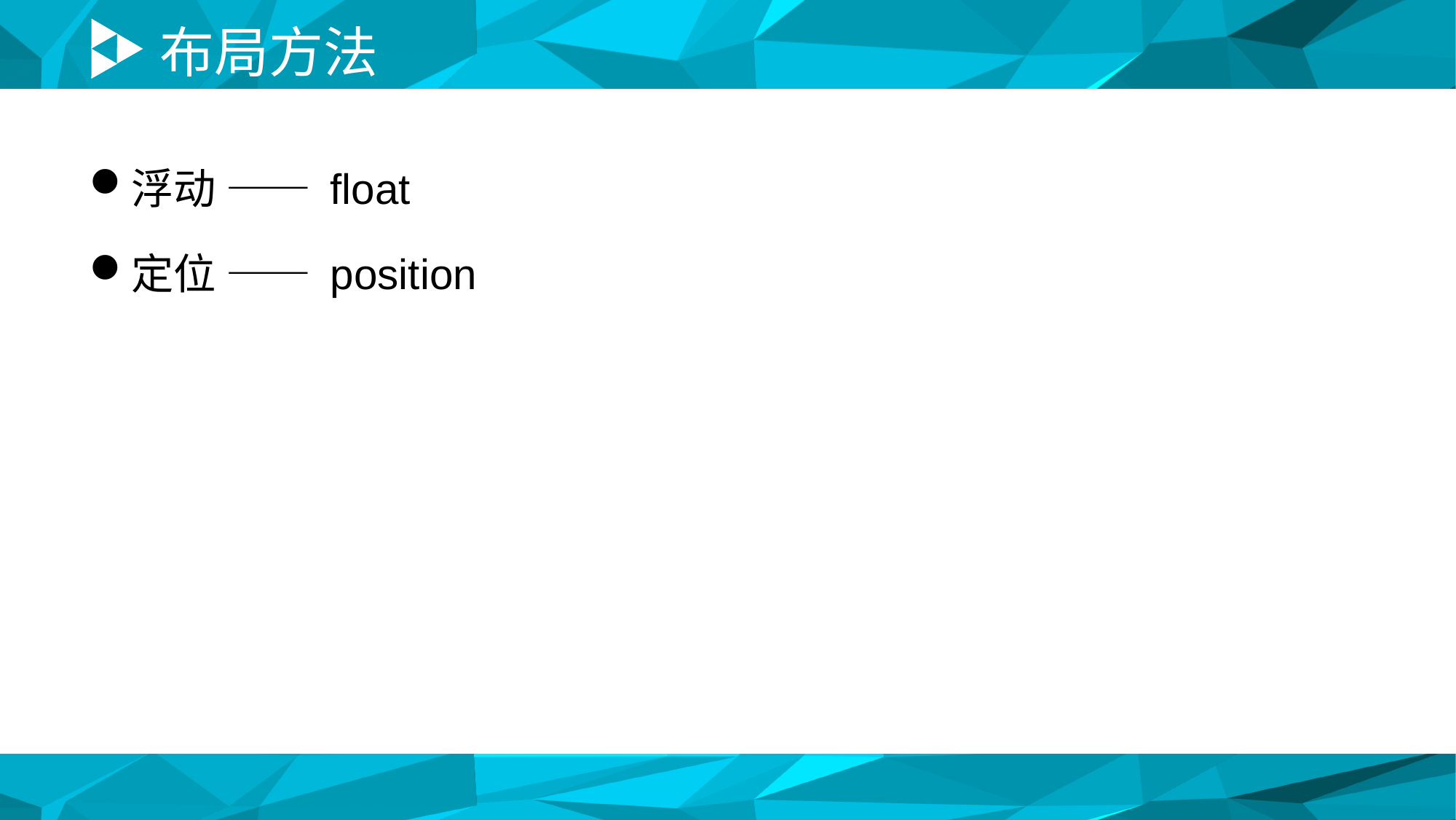

# 布局方法
浮动 —— float
定位 —— position